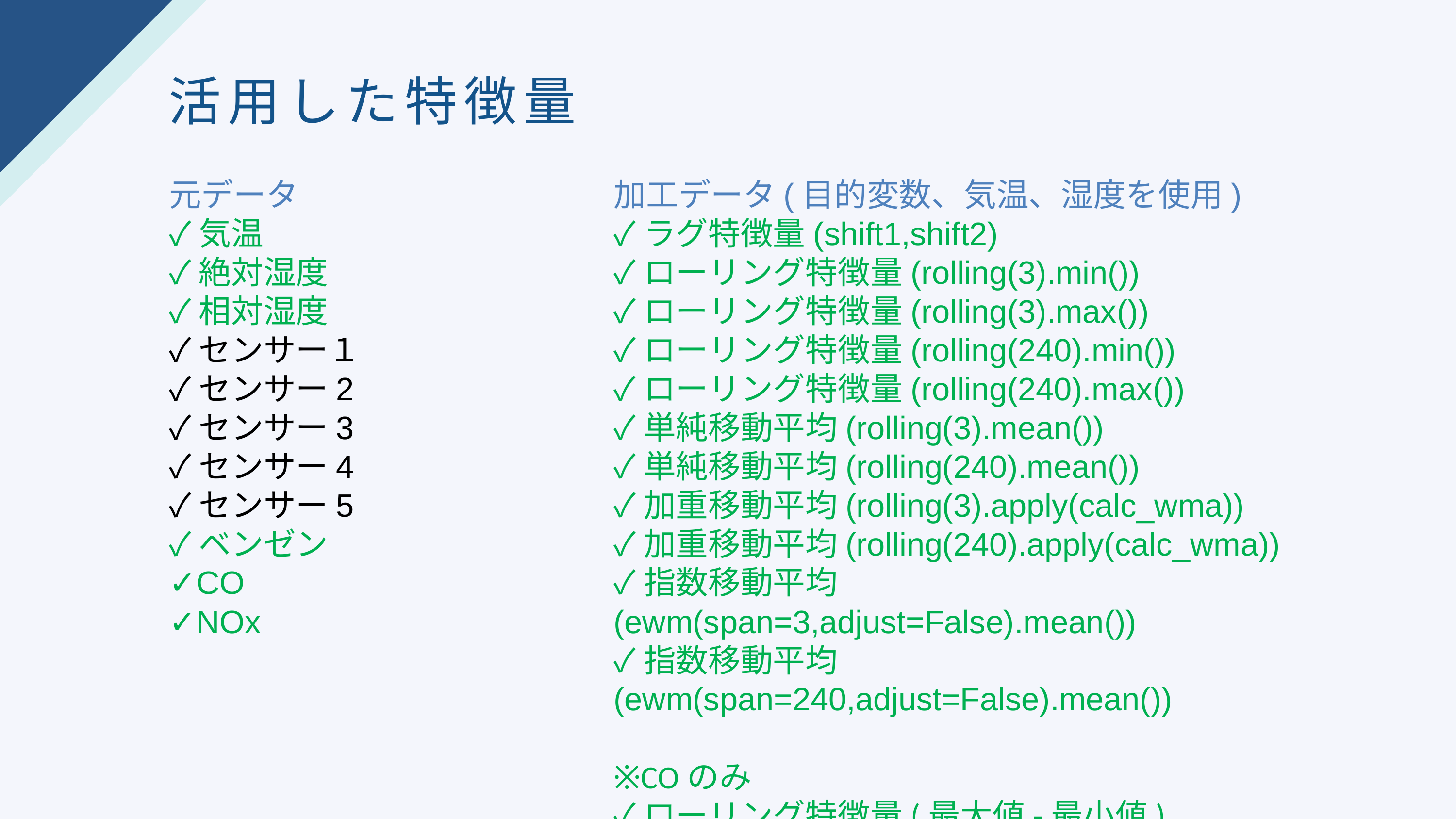

活用した特徴量
元データ
✓気温
✓絶対湿度
✓相対湿度
✓センサー１
✓センサー2
✓センサー3
✓センサー4
✓センサー5
✓ベンゼン
✓CO
✓NOx
加工データ(目的変数、気温、湿度を使用)
✓ラグ特徴量(shift1,shift2)
✓ローリング特徴量(rolling(3).min())
✓ローリング特徴量(rolling(3).max())
✓ローリング特徴量(rolling(240).min())
✓ローリング特徴量(rolling(240).max())
✓単純移動平均(rolling(3).mean())
✓単純移動平均(rolling(240).mean())
✓加重移動平均(rolling(3).apply(calc_wma))
✓加重移動平均(rolling(240).apply(calc_wma))
✓指数移動平均(ewm(span=3,adjust=False).mean())
✓指数移動平均(ewm(span=240,adjust=False).mean())

※COのみ
✓ローリング特徴量(最大値-最小値)